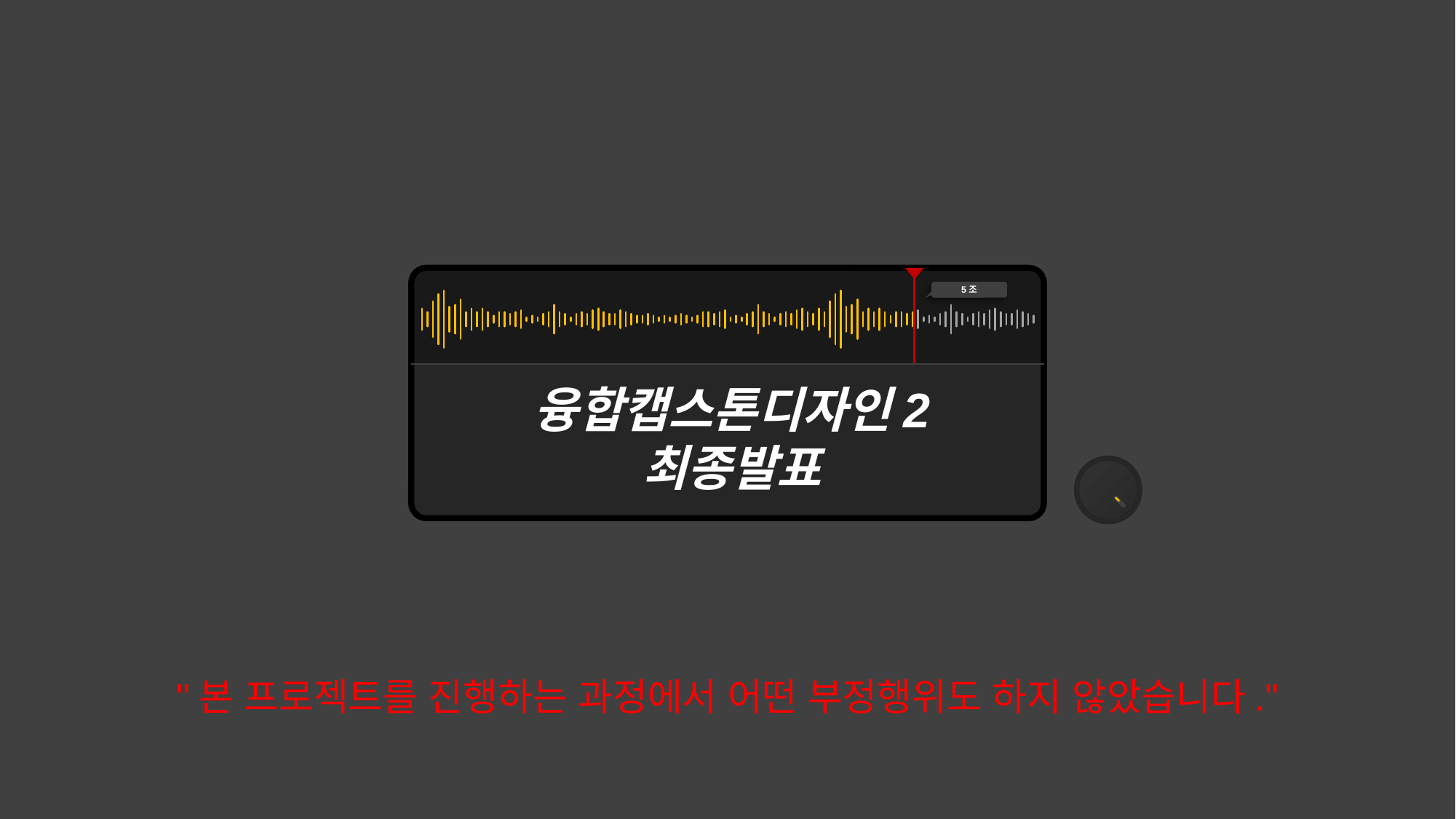

5조
융합캡스톤디자인2
최종발표

"본 프로젝트를 진행하는 과정에서 어떤 부정행위도 하지 않았습니다."